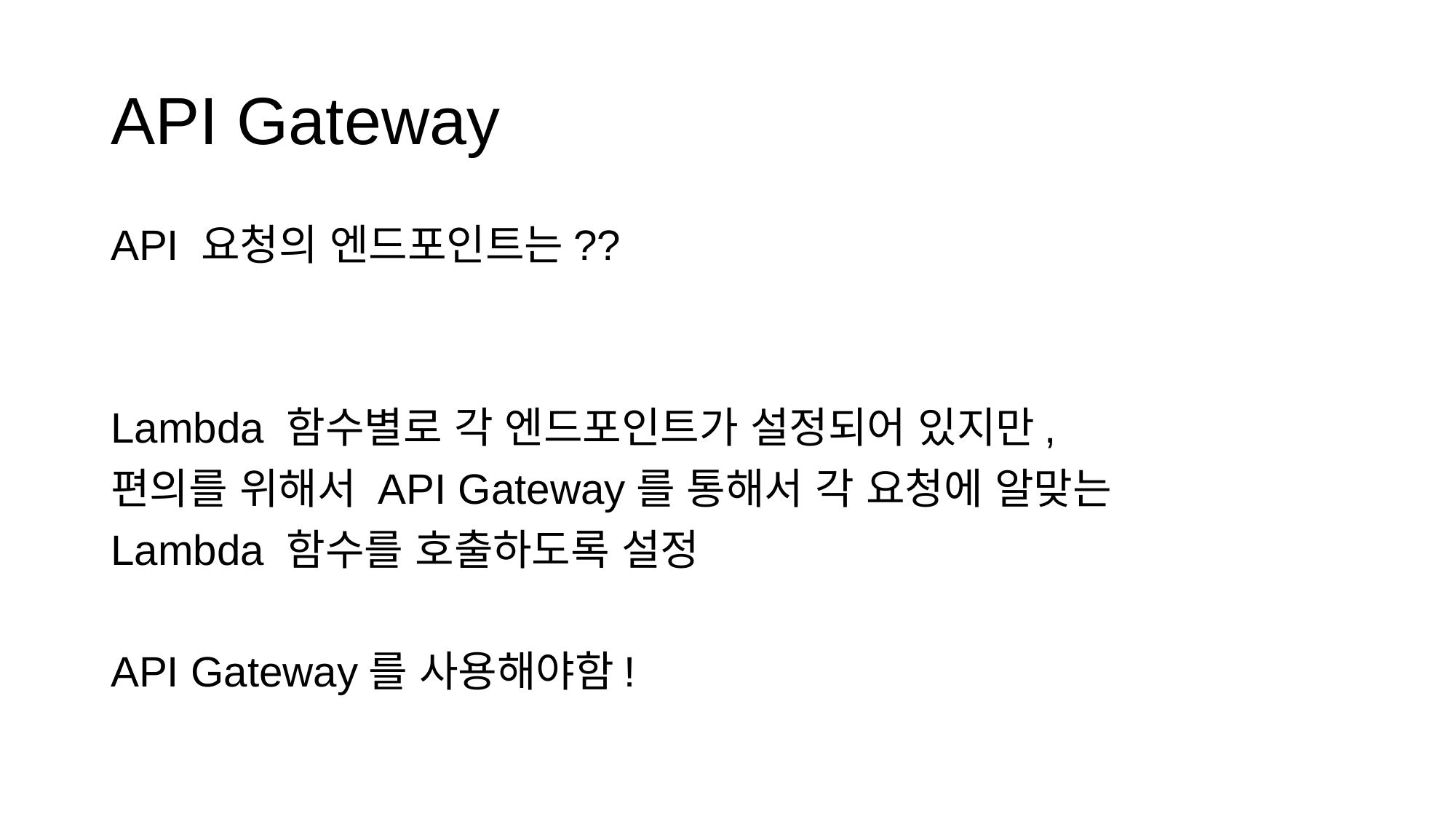

# API Gateway
API 요청의 엔드포인트는??

Lambda 함수별로 각 엔드포인트가 설정되어 있지만,
편의를 위해서 API Gateway를 통해서 각 요청에 알맞는
Lambda 함수를 호출하도록 설정

API Gateway를 사용해야함!